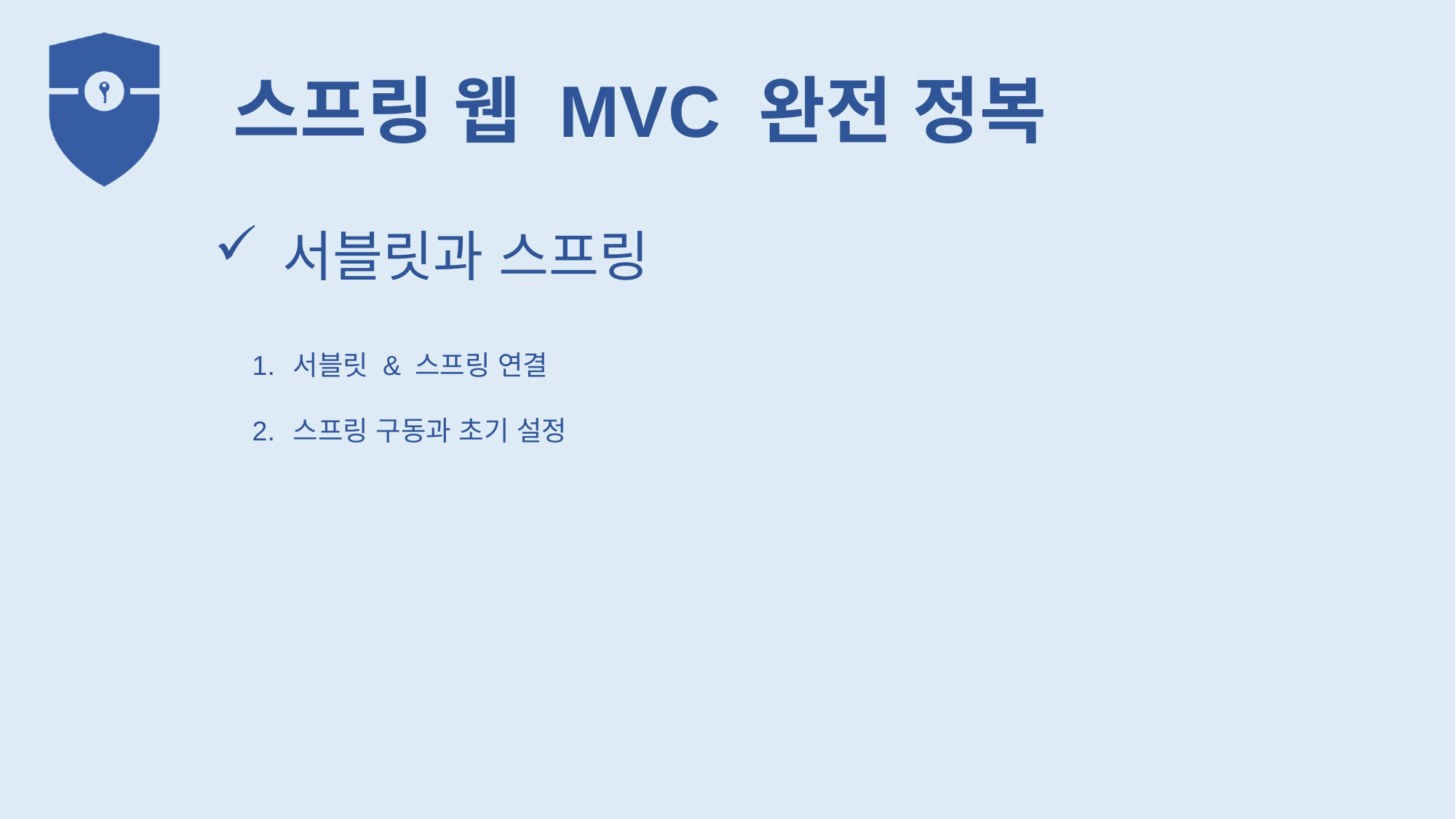

서블릿과 스프링
서블릿 & 스프링 연결
스프링 구동과 초기 설정